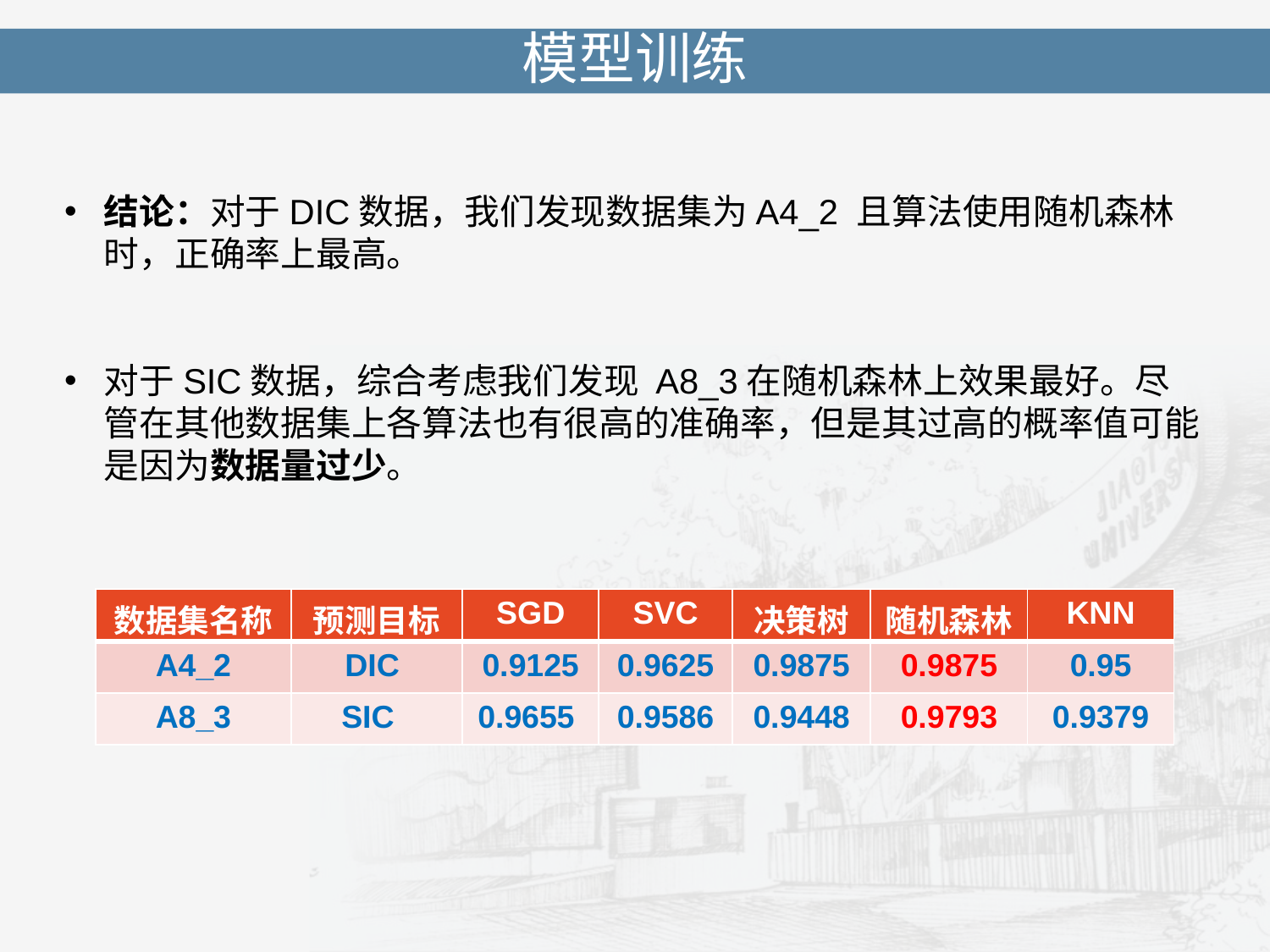

模型训练
结论：对于DIC数据，我们发现数据集为A4_2 且算法使用随机森林时，正确率上最高。

对于SIC数据，综合考虑我们发现 A8_3在随机森林上效果最好。尽管在其他数据集上各算法也有很高的准确率，但是其过高的概率值可能是因为数据量过少。
| 数据集名称 | 预测目标 | SGD | SVC | 决策树 | 随机森林 | KNN |
| --- | --- | --- | --- | --- | --- | --- |
| A4\_2 | DIC | 0.9125 | 0.9625 | 0.9875 | 0.9875 | 0.95 |
| A8\_3 | SIC | 0.9655 | 0.9586 | 0.9448 | 0.9793 | 0.9379 |
03